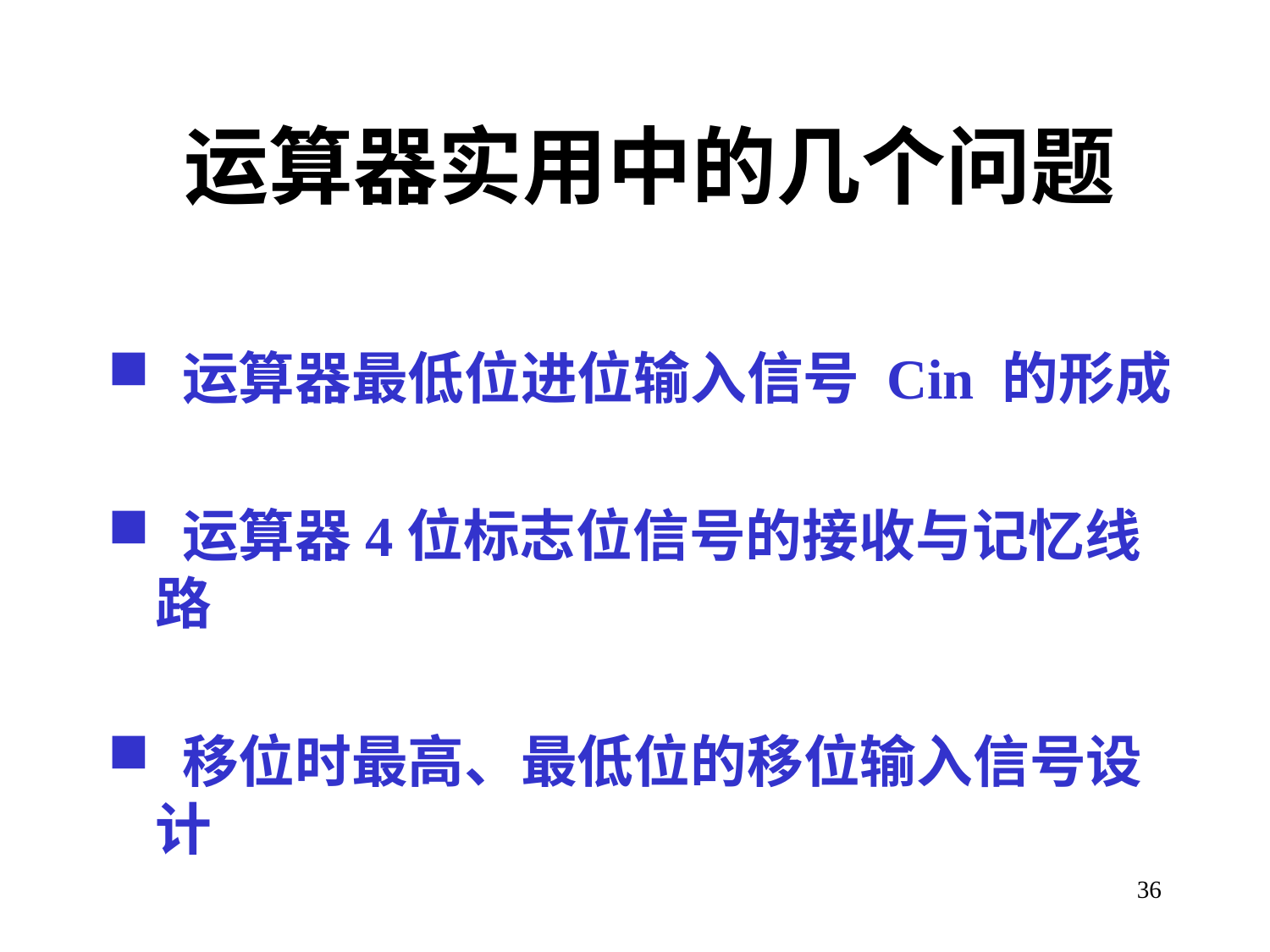

# 运算器实用中的几个问题
 运算器最低位进位输入信号 Cin 的形成

 运算器4位标志位信号的接收与记忆线路

 移位时最高、最低位的移位输入信号设计
36